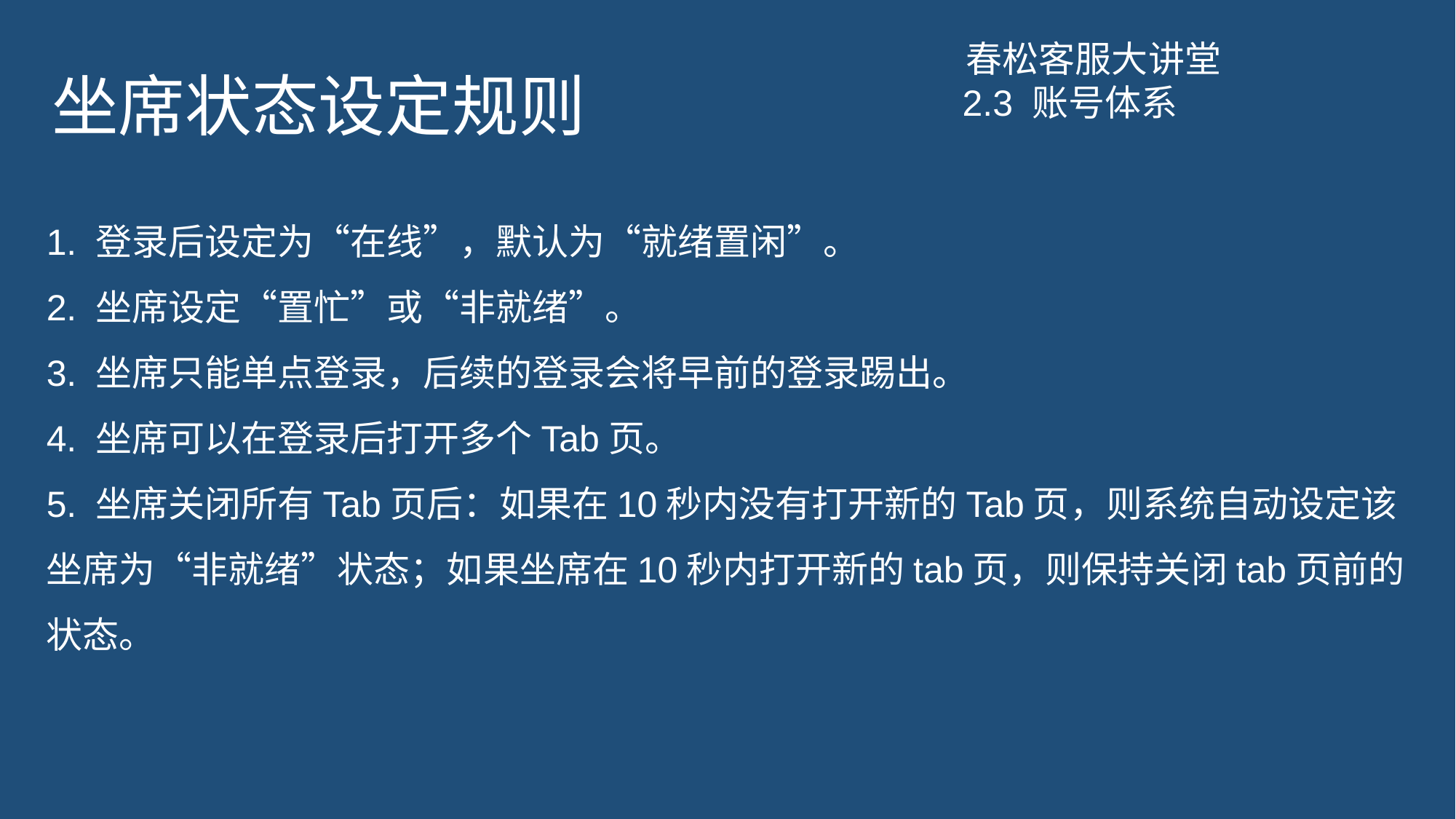

# 坐席状态设定规则
春松客服大讲堂
2.3 账号体系
1. 登录后设定为“在线”，默认为“就绪置闲”。
2. 坐席设定“置忙”或“非就绪”。
3. 坐席只能单点登录，后续的登录会将早前的登录踢出。
4. 坐席可以在登录后打开多个Tab页。
5. 坐席关闭所有Tab页后：如果在10秒内没有打开新的Tab页，则系统自动设定该坐席为“非就绪”状态；如果坐席在10秒内打开新的tab页，则保持关闭tab页前的状态。